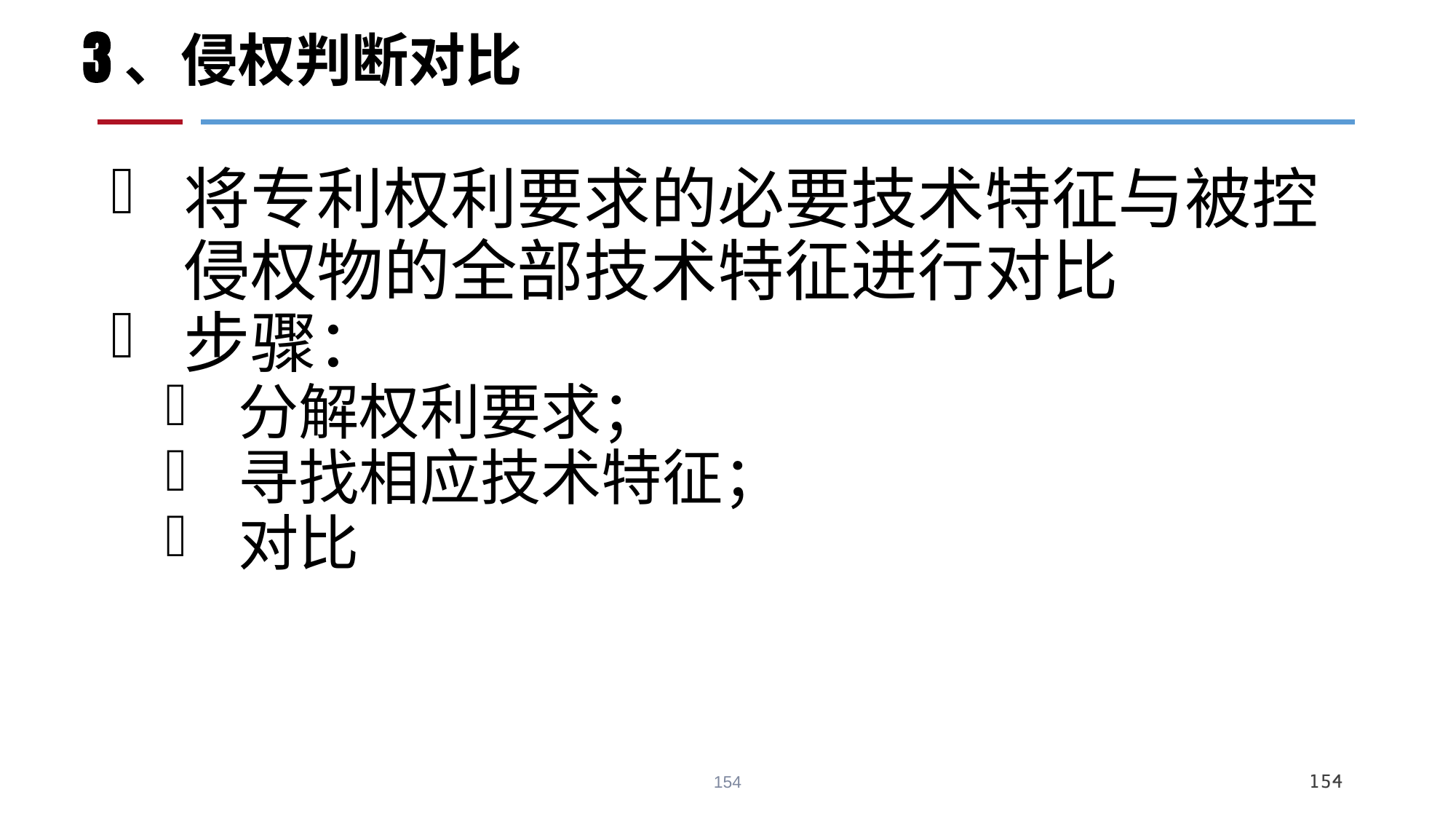

# 3、侵权判断对比
将专利权利要求的必要技术特征与被控侵权物的全部技术特征进行对比
步骤：
分解权利要求；
寻找相应技术特征；
对比

154
154